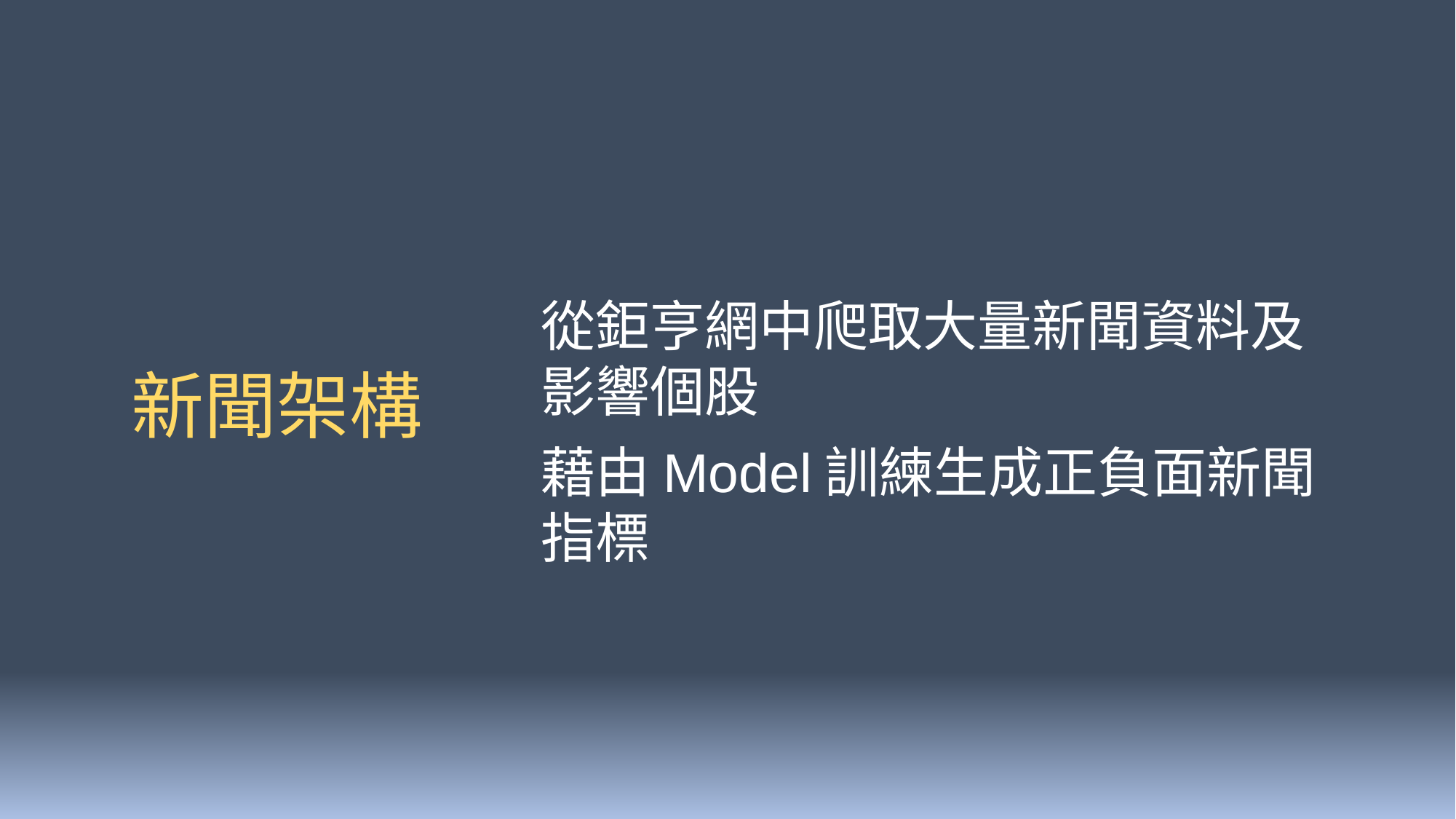

從鉅亨網中爬取大量新聞資料及影響個股
藉由Model訓練生成正負面新聞指標
新聞架構